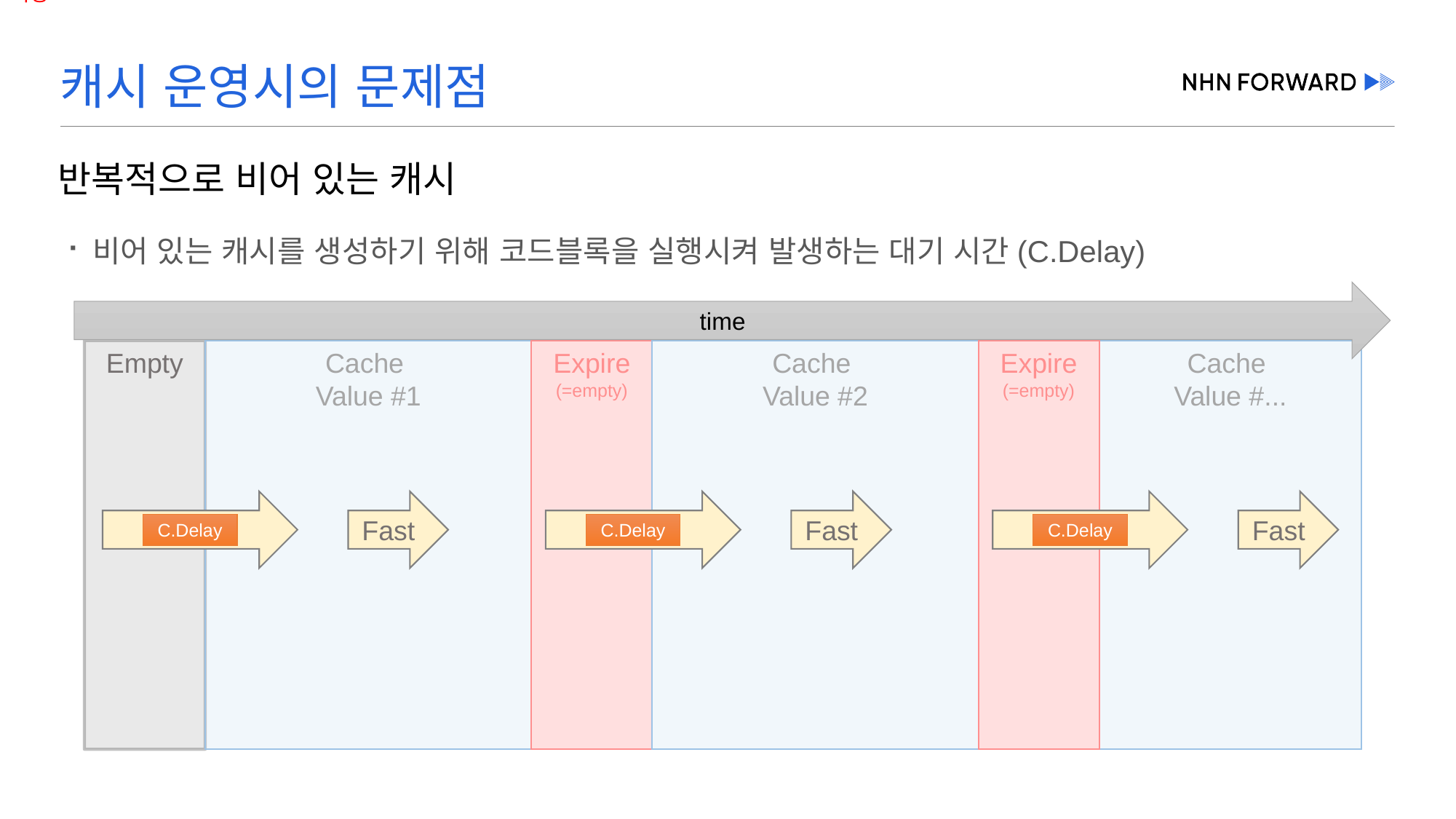

# 캐시 운영시의 문제점
반복적으로 비어 있는 캐시
비어 있는 캐시를 생성하기 위해 코드블록을 실행시켜 발생하는 대기 시간(C.Delay)
time
Empty
Cache
Value #1
Expire
(=empty)
Cache
Value #2
Expire
(=empty)

Cache
Value #...

C.Delay
Fast

C.Delay
Fast

C.Delay
Fast